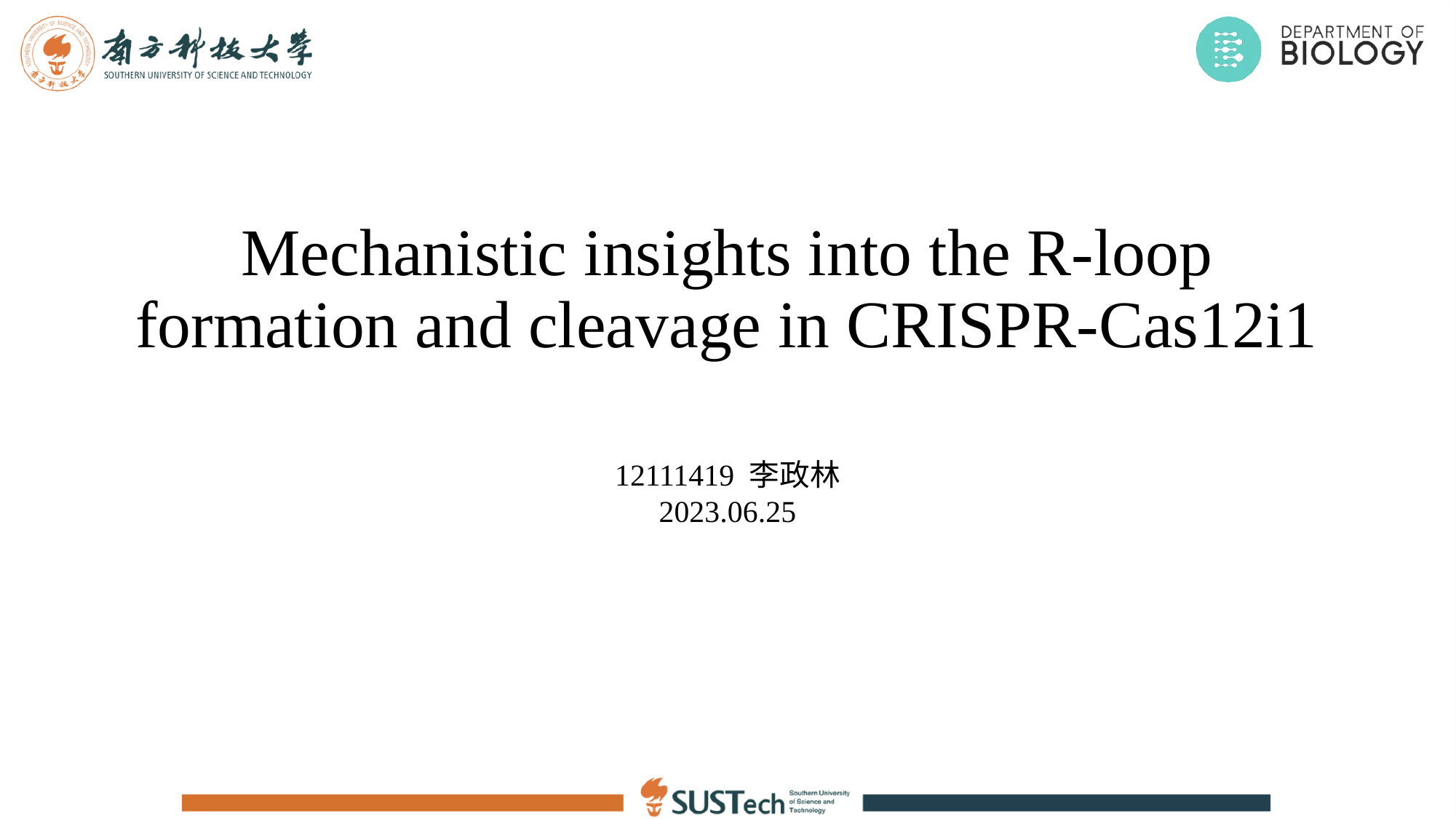

# Mechanistic insights into the R-loop formation and cleavage in CRISPR-Cas12i1
12111419 李政林
2023.06.25